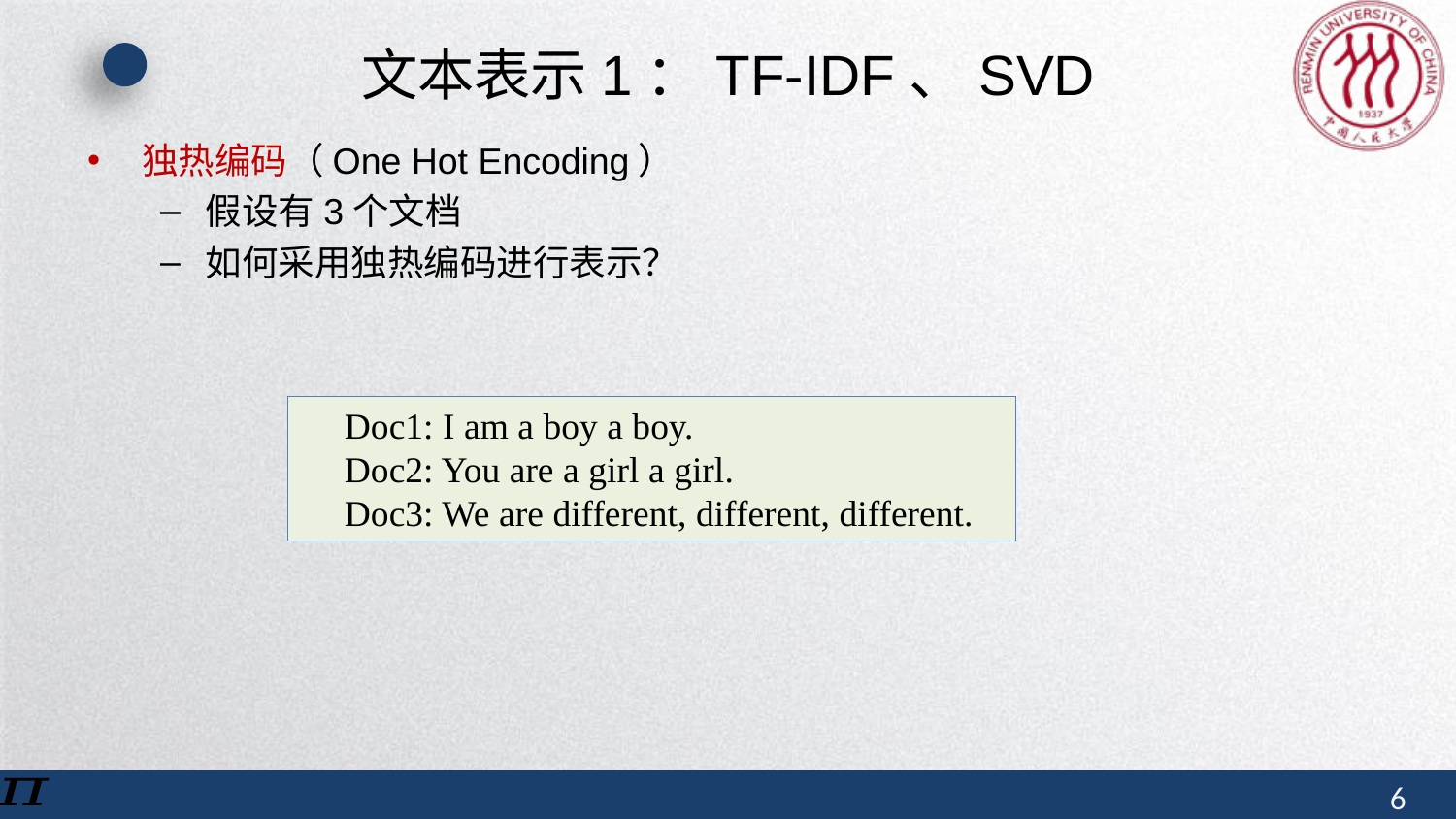

# 文本表示1：TF-IDF、SVD
独热编码（One Hot Encoding）
假设有3个文档
如何采用独热编码进行表示？
Doc1: I am a boy a boy.
Doc2: You are a girl a girl.
Doc3: We are different, different, different.